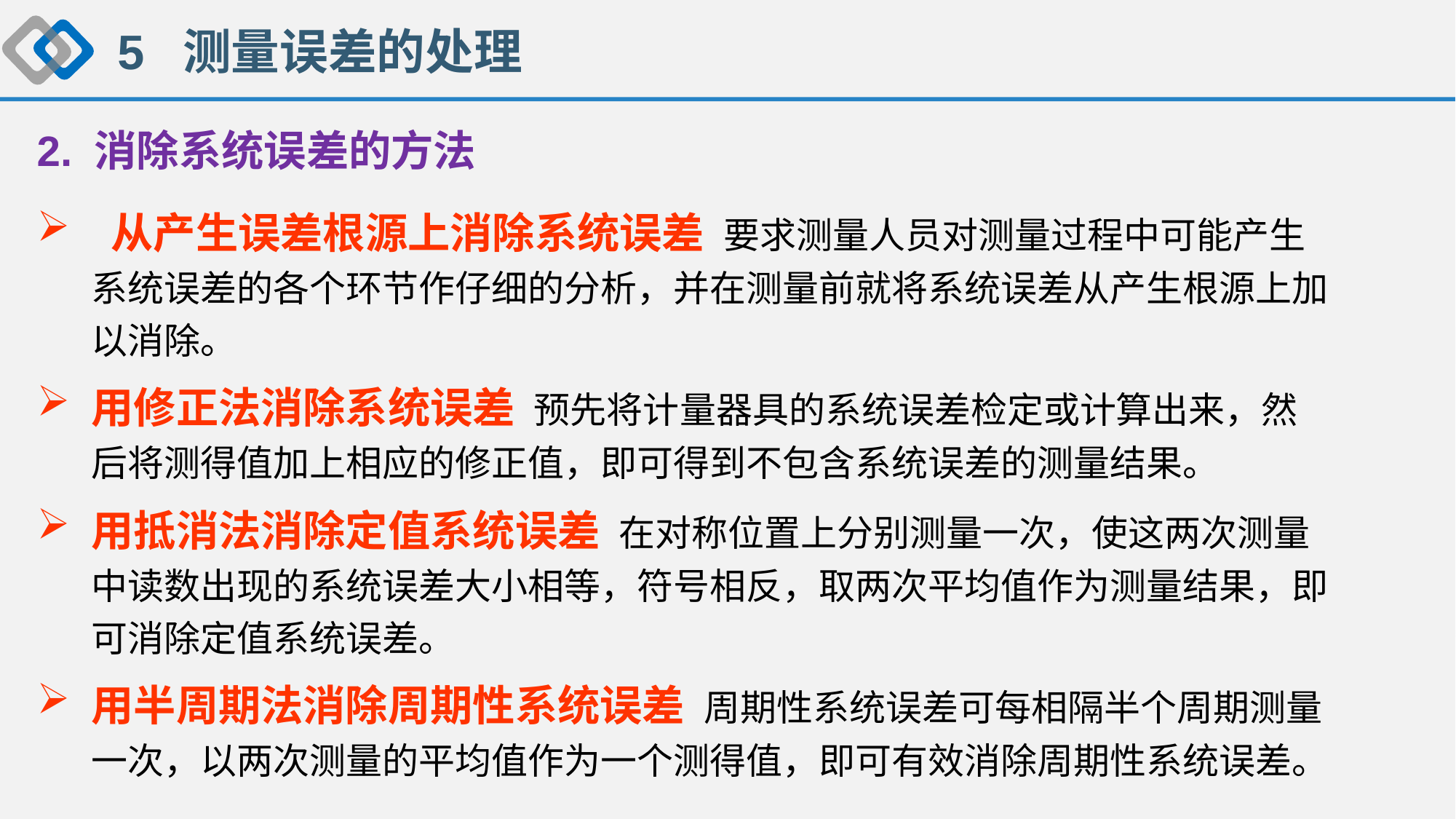

5  测量误差的处理
2. 消除系统误差的方法
 从产生误差根源上消除系统误差  要求测量人员对测量过程中可能产生系统误差的各个环节作仔细的分析，并在测量前就将系统误差从产生根源上加以消除。
用修正法消除系统误差  预先将计量器具的系统误差检定或计算出来，然后将测得值加上相应的修正值，即可得到不包含系统误差的测量结果。
用抵消法消除定值系统误差  在对称位置上分别测量一次，使这两次测量中读数出现的系统误差大小相等，符号相反，取两次平均值作为测量结果，即可消除定值系统误差。
用半周期法消除周期性系统误差  周期性系统误差可每相隔半个周期测量一次，以两次测量的平均值作为一个测得值，即可有效消除周期性系统误差。